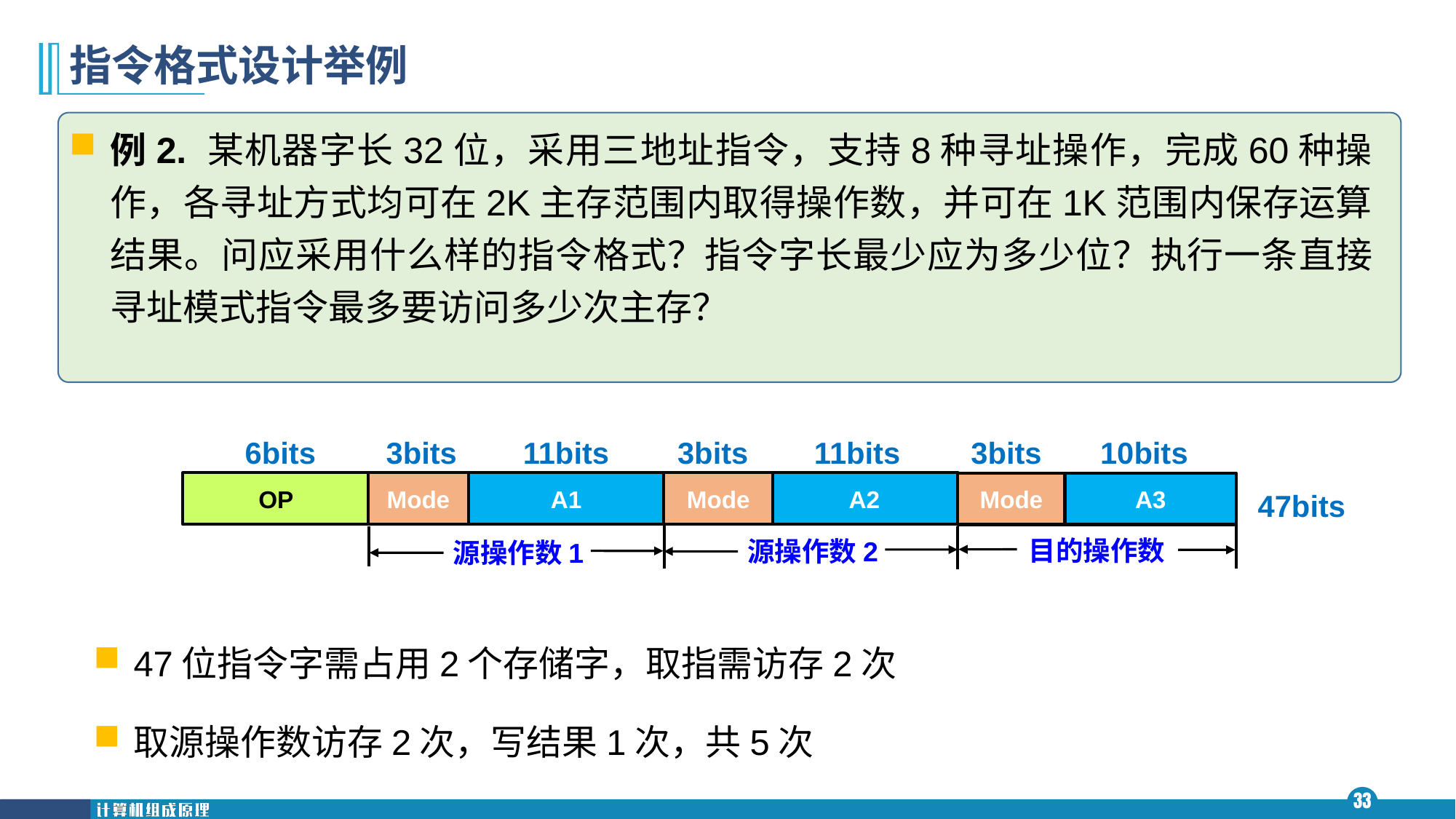

# 指令格式设计举例

例2. 某机器字长32位，采用三地址指令，支持8种寻址操作，完成60种操作，各寻址方式均可在2K主存范围内取得操作数，并可在1K范围内保存运算结果。问应采用什么样的指令格式？指令字长最少应为多少位？执行一条直接寻址模式指令最多要访问多少次主存？

6bits
3bits
11bits
3bits
11bits
3bits
10bits
Mode
A1
Mode
A2
Mode
A3
OP
47bits
目的操作数

源操作数2

源操作数1

47位指令字需占用2个存储字，取指需访存2次
取源操作数访存2次，写结果1次，共5次